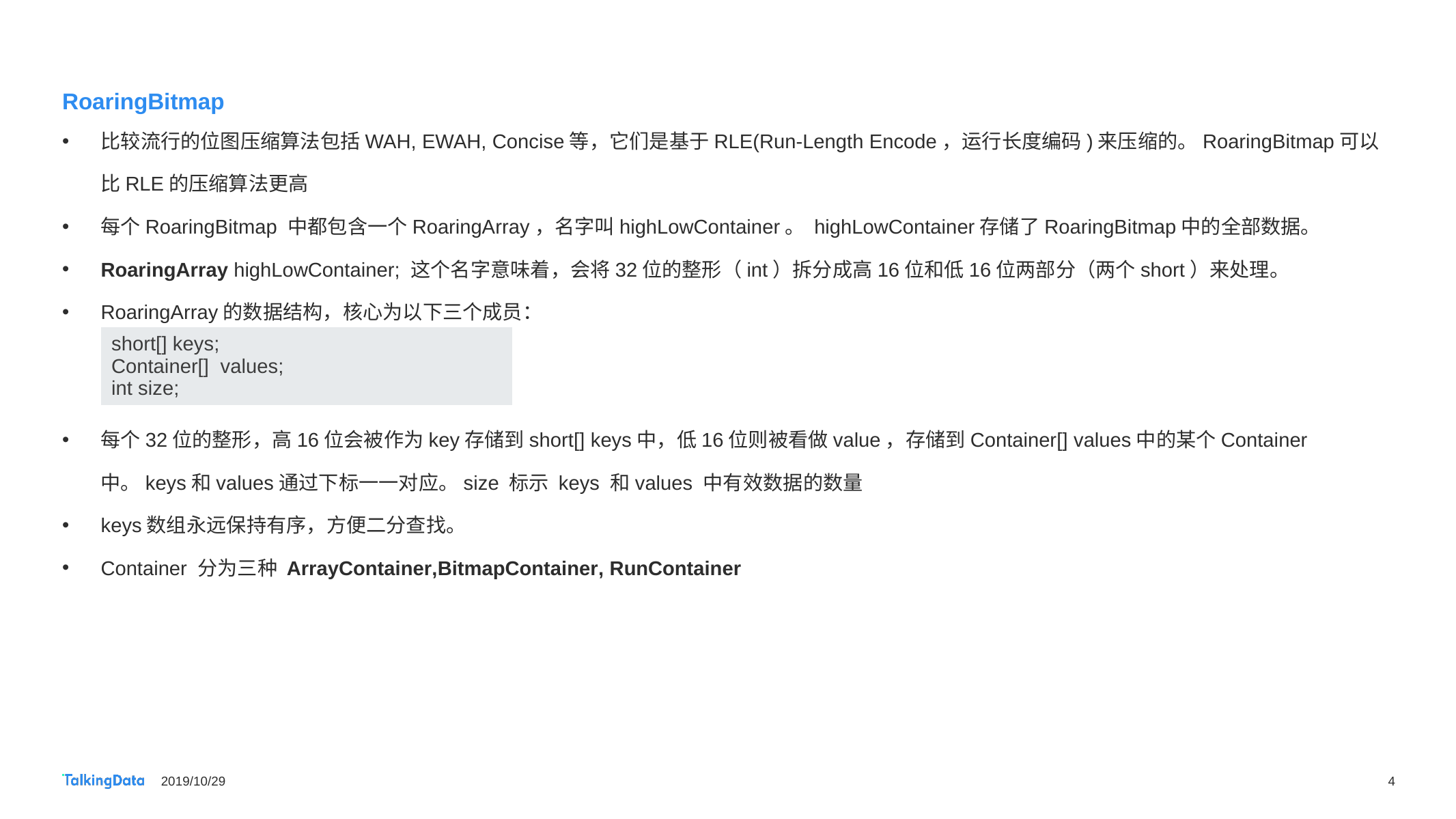

# RoaringBitmap
比较流行的位图压缩算法包括WAH, EWAH, Concise等，它们是基于RLE(Run-Length Encode，运行长度编码)来压缩的。RoaringBitmap可以比RLE的压缩算法更高
每个RoaringBitmap 中都包含一个RoaringArray，名字叫highLowContainer。 highLowContainer存储了RoaringBitmap中的全部数据。
RoaringArray highLowContainer; 这个名字意味着，会将32位的整形（int）拆分成高16位和低16位两部分（两个short）来处理。
RoaringArray的数据结构，核心为以下三个成员：

每个32位的整形，高16位会被作为key存储到short[] keys中，低16位则被看做value，存储到Container[] values中的某个Container中。keys和values通过下标一一对应。size 标示 keys 和values 中有效数据的数量
keys数组永远保持有序，方便二分查找。
Container 分为三种 ArrayContainer,BitmapContainer, RunContainer

| short[] keys; Container[] values; int size; |
| --- |